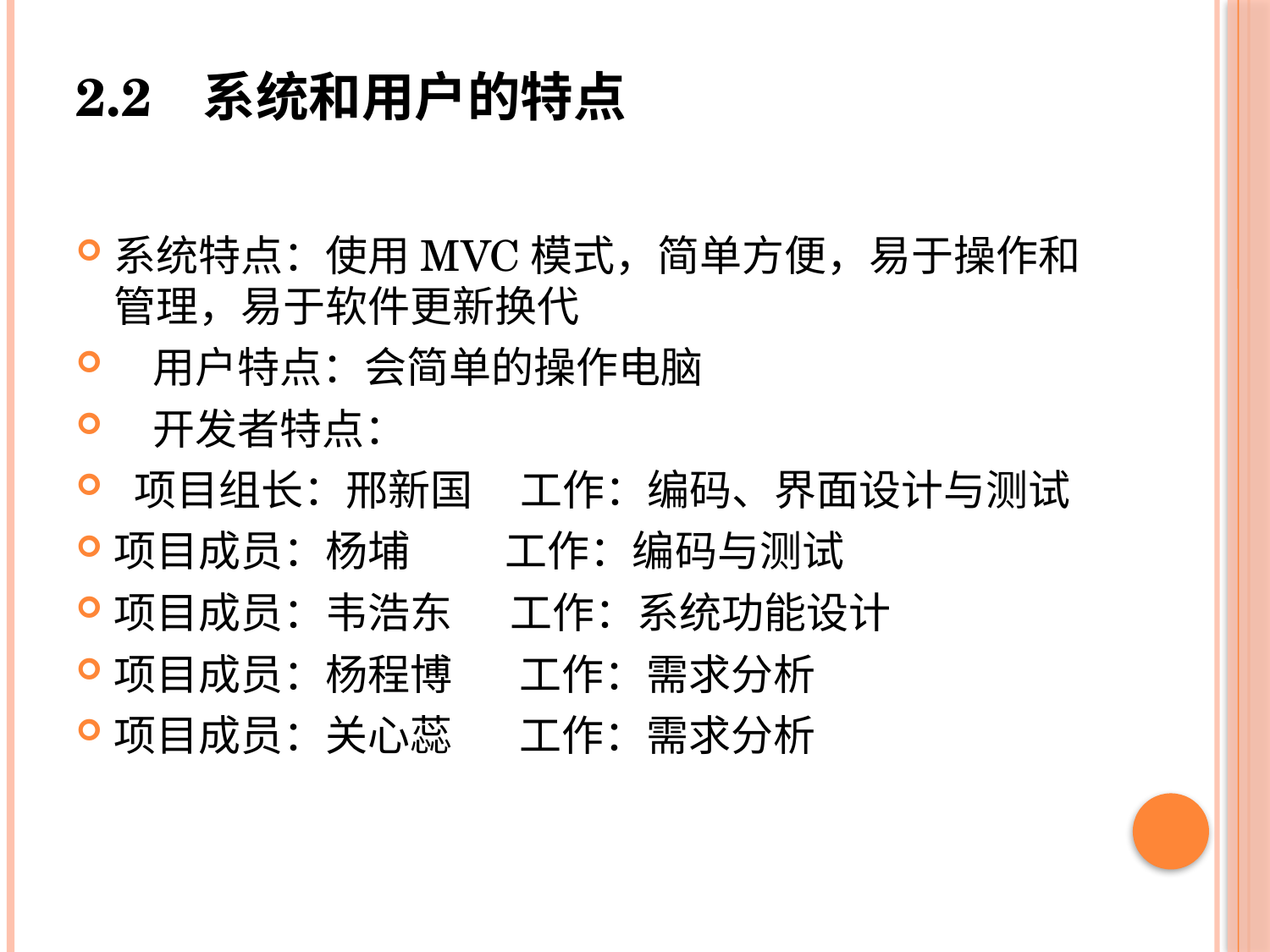

# 2.2	系统和用户的特点
系统特点：使用MVC模式，简单方便，易于操作和管理，易于软件更新换代
   用户特点：会简单的操作电脑
   开发者特点：
 项目组长：邢新国     工作：编码、界面设计与测试
项目成员：杨埔          工作：编码与测试
项目成员：韦浩东      工作：系统功能设计
项目成员：杨程博       工作：需求分析
项目成员：关心蕊       工作：需求分析